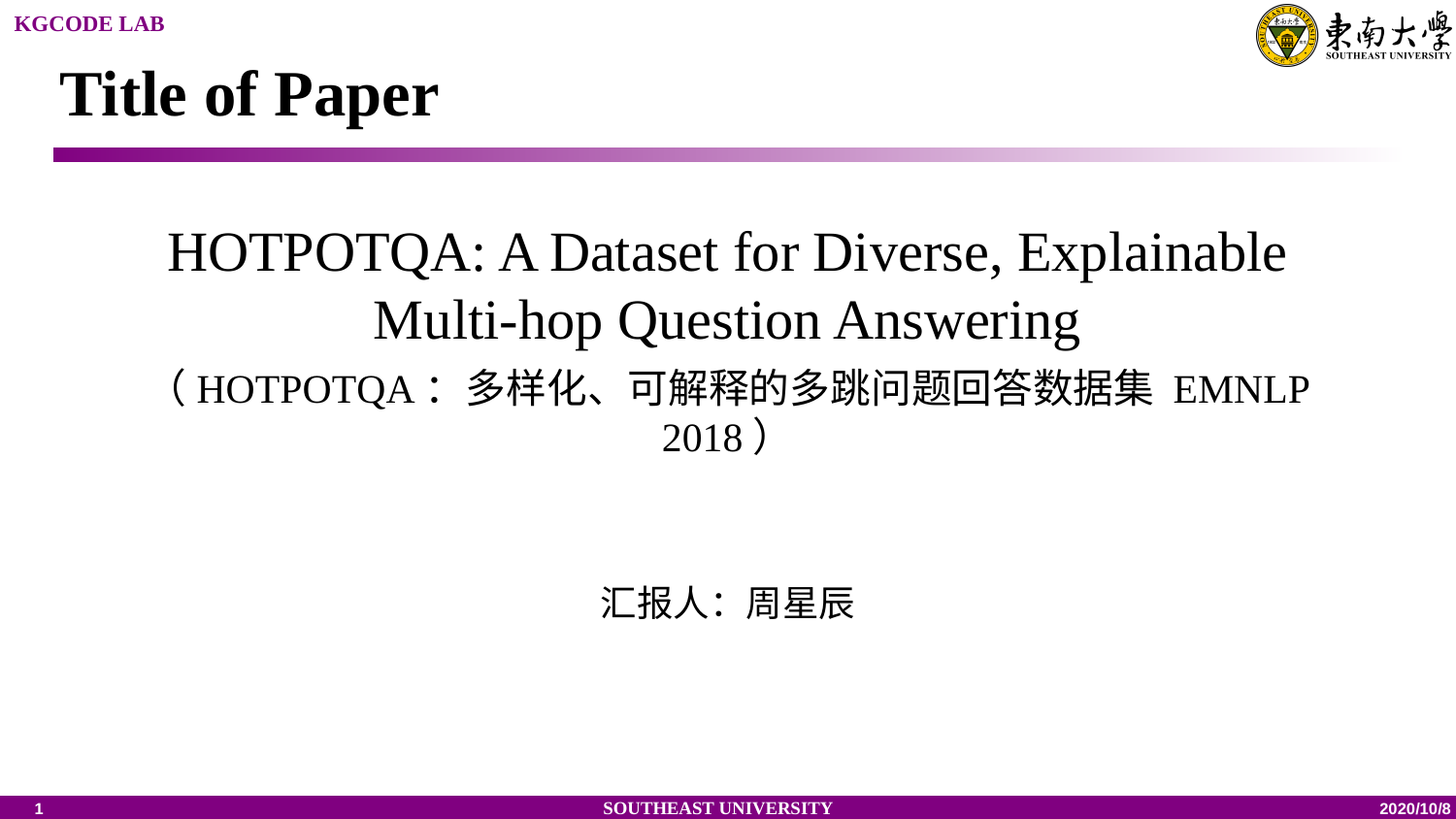

Title of Paper

HOTPOTQA: A Dataset for Diverse, Explainable Multi-hop Question Answering
（HOTPOTQA：多样化、可解释的多跳问题回答数据集 EMNLP 2018）
汇报人：周星辰